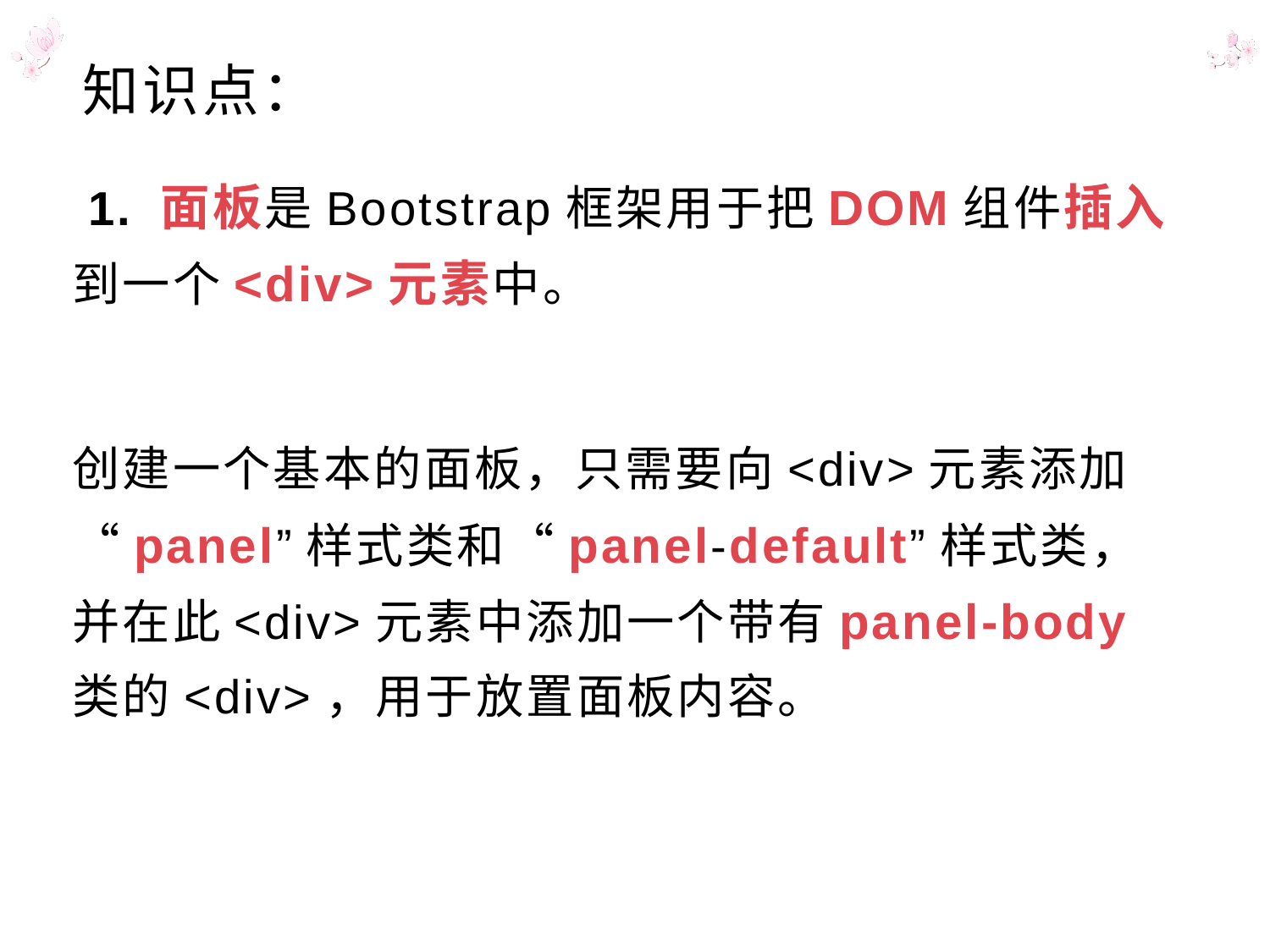

# 知识点：
 1. 面板是Bootstrap框架用于把DOM组件插入到一个<div>元素中。

创建一个基本的面板，只需要向<div>元素添加“panel”样式类和“panel-default”样式类，并在此<div>元素中添加一个带有panel-body类的<div>，用于放置面板内容。